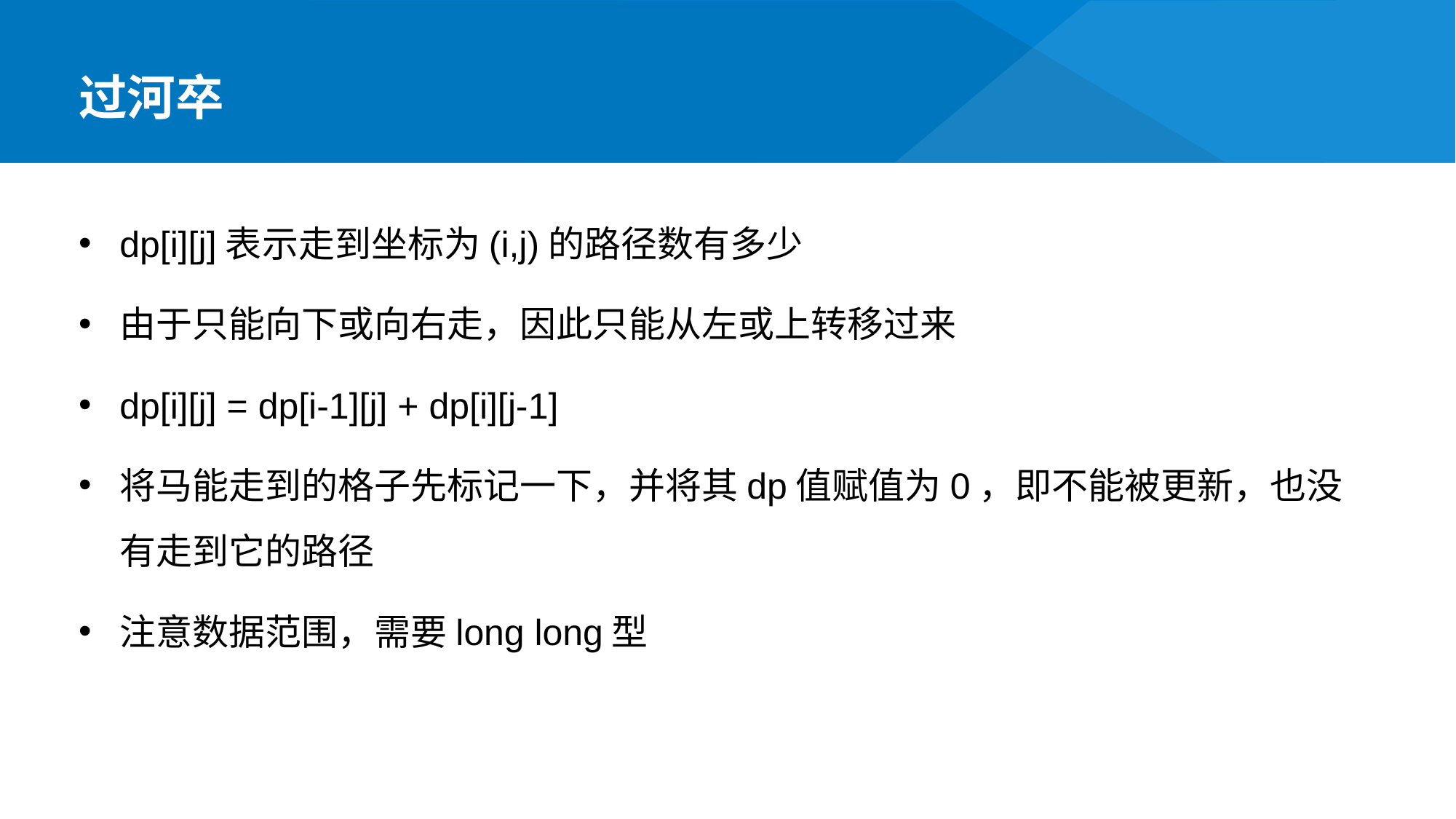

过河卒
dp[i][j]表示走到坐标为(i,j)的路径数有多少
由于只能向下或向右走，因此只能从左或上转移过来
dp[i][j] = dp[i-1][j] + dp[i][j-1]
将马能走到的格子先标记一下，并将其dp值赋值为0，即不能被更新，也没有走到它的路径
注意数据范围，需要long long型